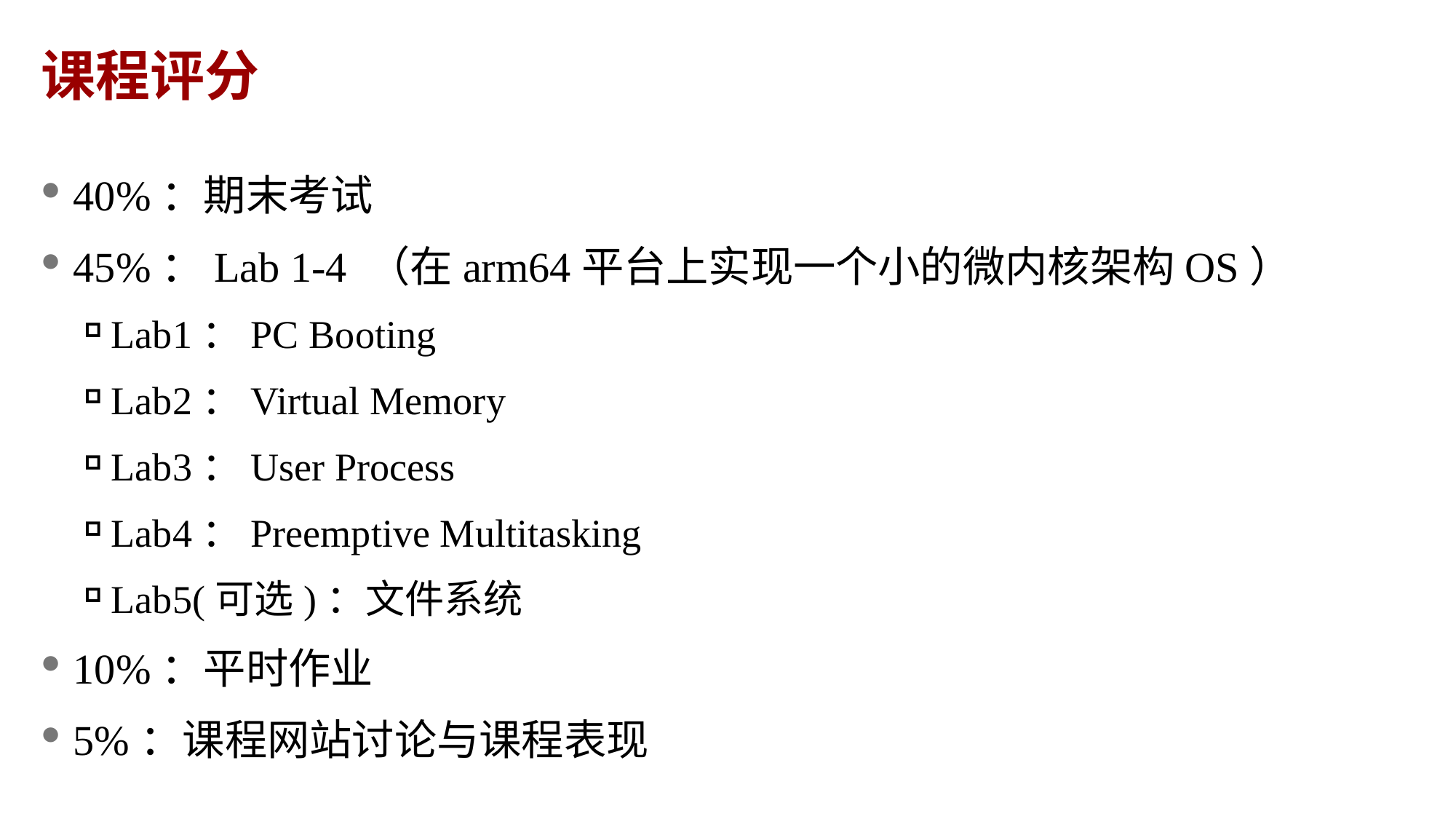

# 课程评分
40%：期末考试
45%：Lab 1-4 （在arm64平台上实现一个小的微内核架构OS）
Lab1：PC Booting
Lab2：Virtual Memory
Lab3：User Process
Lab4：Preemptive Multitasking
Lab5(可选)：文件系统
10%：平时作业
5%：课程网站讨论与课程表现